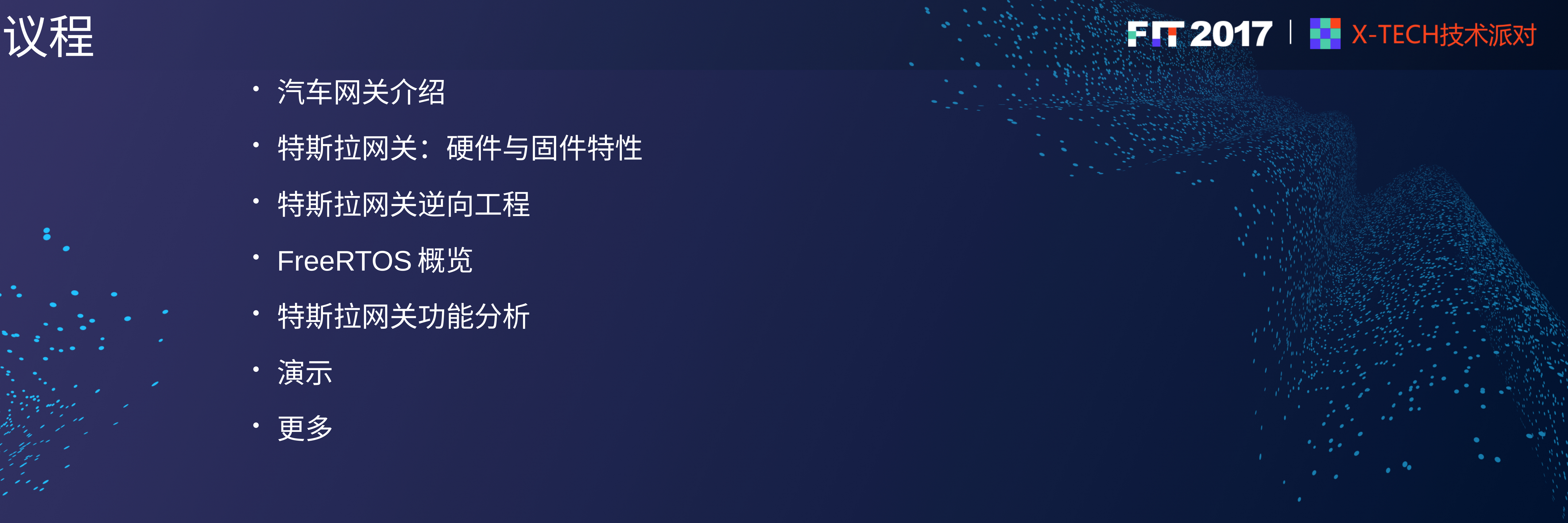

# 议程
汽车网关介绍
特斯拉网关：硬件与固件特性
特斯拉网关逆向工程
FreeRTOS概览
特斯拉网关功能分析
演示
更多